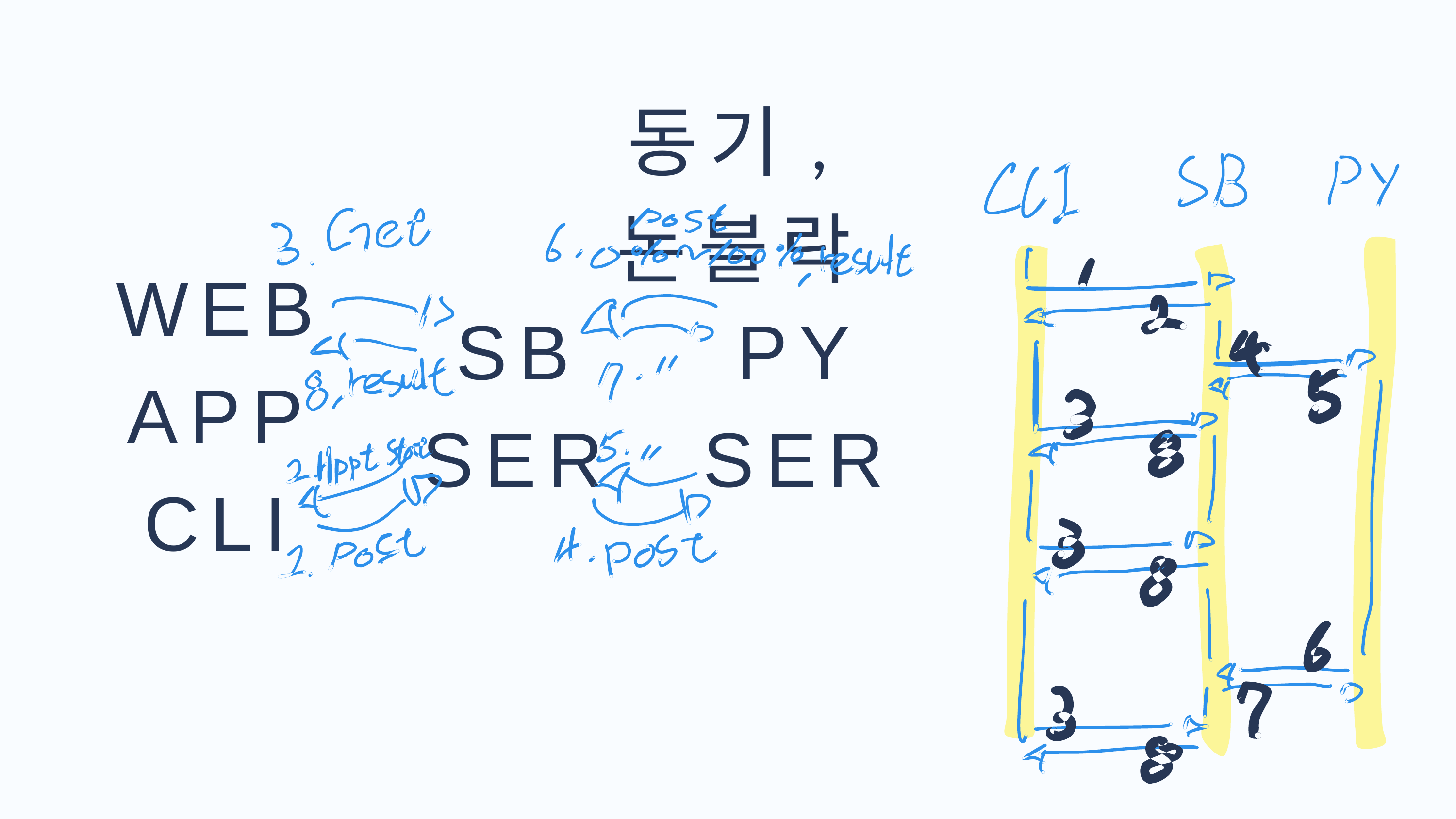

동기, 논블락

WEB
APP
CLI

SB
SER
PY
SER